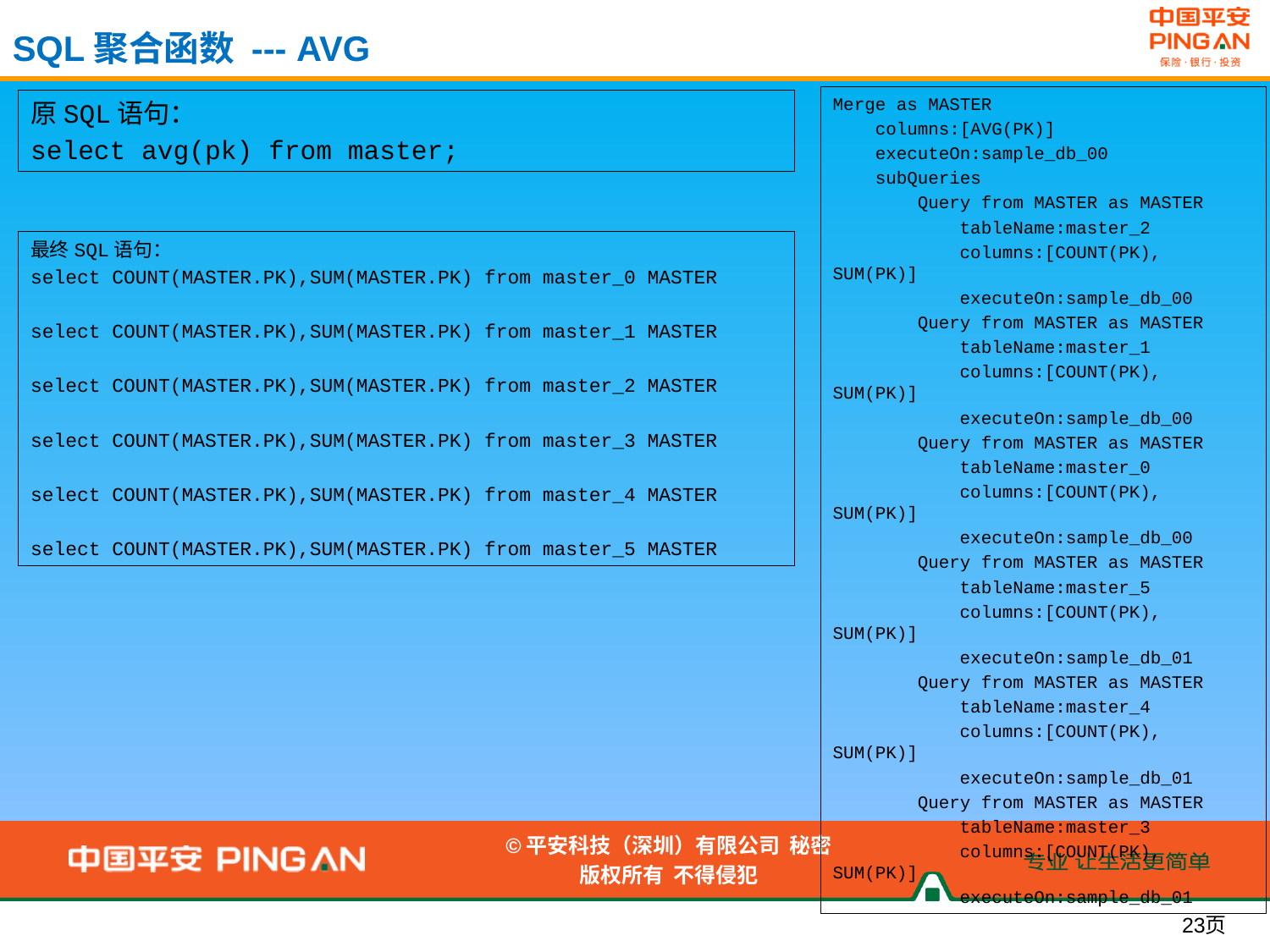

SQL聚合函数 --- AVG
Merge as MASTER
    columns:[AVG(PK)]
    executeOn:sample_db_00
    subQueries
        Query from MASTER as MASTER
            tableName:master_2
            columns:[COUNT(PK), SUM(PK)]
            executeOn:sample_db_00
        Query from MASTER as MASTER
            tableName:master_1
            columns:[COUNT(PK), SUM(PK)]
            executeOn:sample_db_00
        Query from MASTER as MASTER
            tableName:master_0
            columns:[COUNT(PK), SUM(PK)]
            executeOn:sample_db_00
        Query from MASTER as MASTER
            tableName:master_5
            columns:[COUNT(PK), SUM(PK)]
            executeOn:sample_db_01
        Query from MASTER as MASTER
            tableName:master_4
            columns:[COUNT(PK), SUM(PK)]
            executeOn:sample_db_01
        Query from MASTER as MASTER
            tableName:master_3
            columns:[COUNT(PK), SUM(PK)]
            executeOn:sample_db_01
原SQL语句：
select avg(pk) from master;
最终SQL语句：
select COUNT(MASTER.PK),SUM(MASTER.PK) from master_0 MASTER

select COUNT(MASTER.PK),SUM(MASTER.PK) from master_1 MASTER

select COUNT(MASTER.PK),SUM(MASTER.PK) from master_2 MASTER

select COUNT(MASTER.PK),SUM(MASTER.PK) from master_3 MASTER

select COUNT(MASTER.PK),SUM(MASTER.PK) from master_4 MASTER

select COUNT(MASTER.PK),SUM(MASTER.PK) from master_5 MASTER